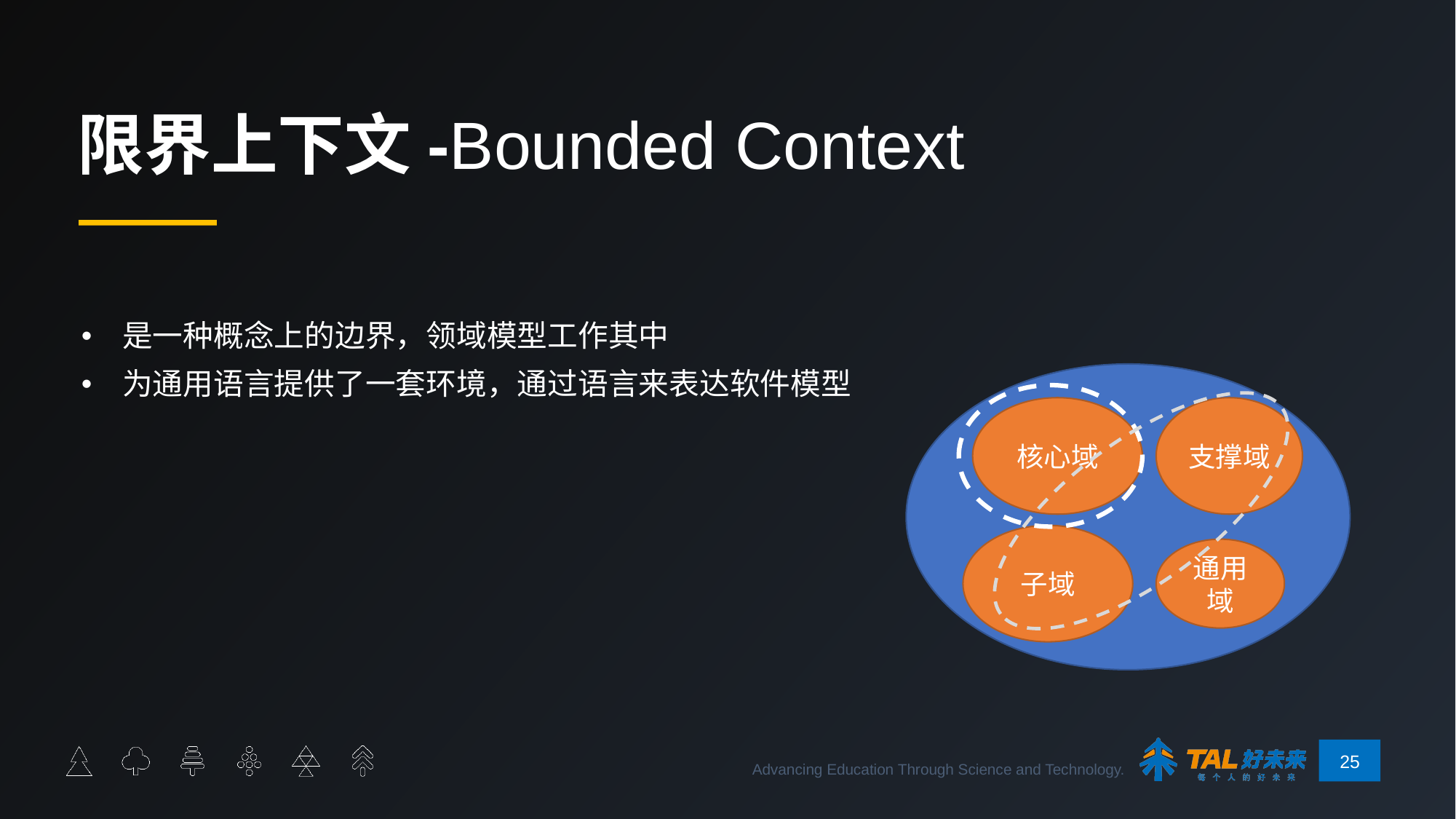

# 限界上下文-Bounded Context

是一种概念上的边界，领域模型工作其中
为通用语言提供了一套环境，通过语言来表达软件模型

核心域
支撑域

子域
通用域
25